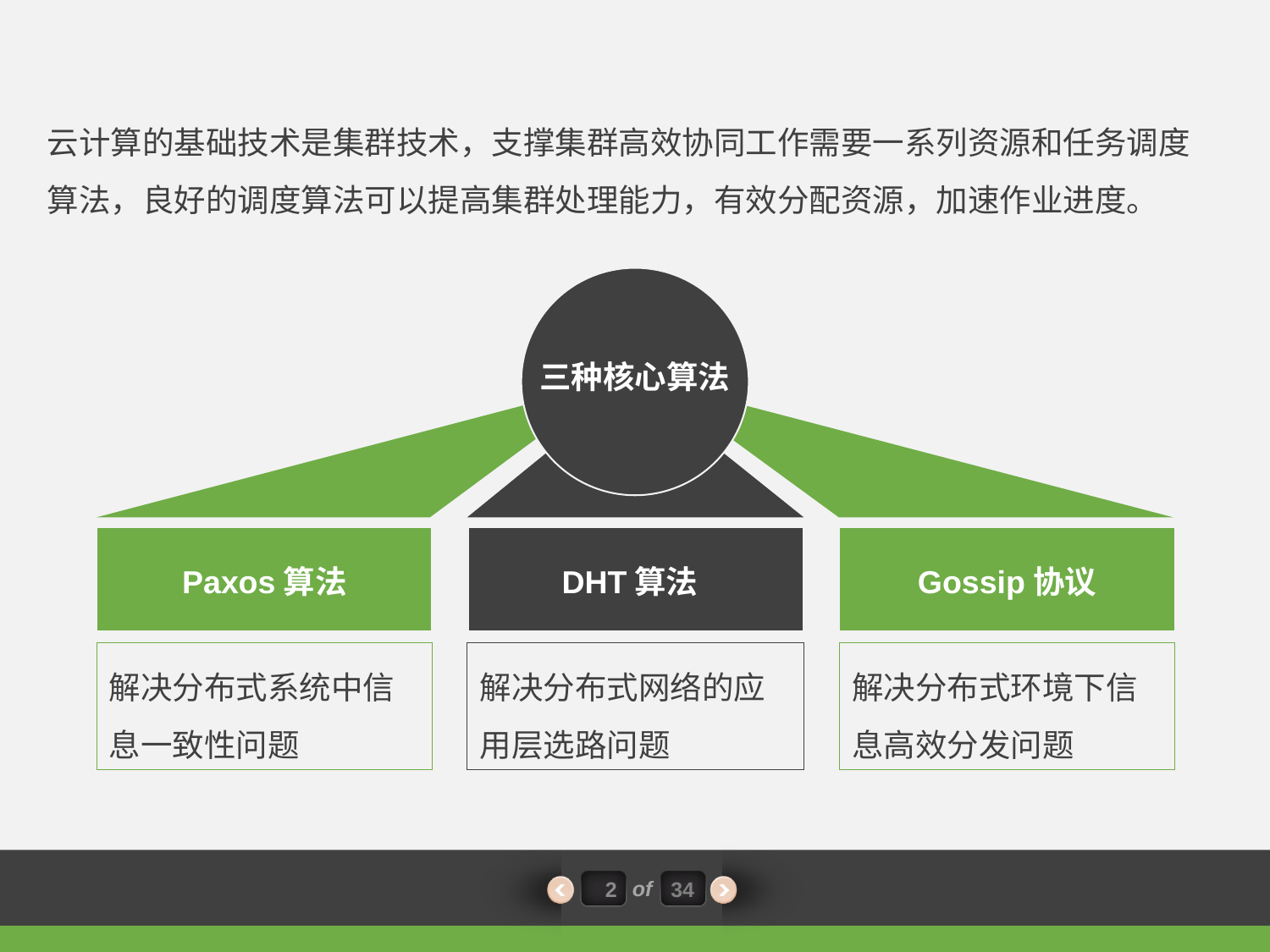

云计算的基础技术是集群技术，支撑集群高效协同工作需要一系列资源和任务调度算法，良好的调度算法可以提高集群处理能力，有效分配资源，加速作业进度。

三种核心算法

Paxos算法
DHT算法
Gossip协议
解决分布式系统中信息一致性问题
解决分布式网络的应用层选路问题
解决分布式环境下信息高效分发问题
2